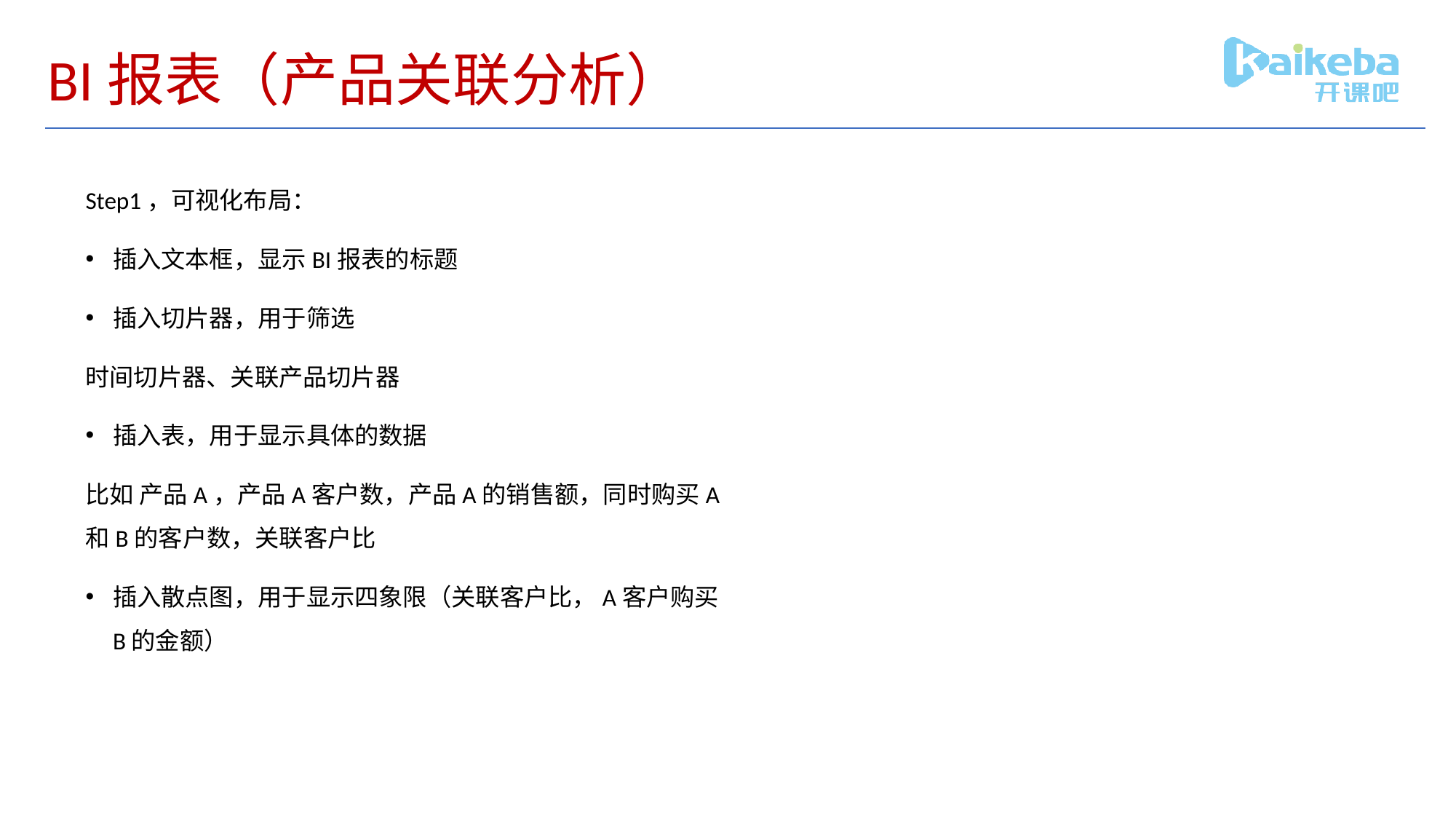

# BI报表（产品关联分析）
Step1，可视化布局：
插入文本框，显示BI报表的标题
插入切片器，用于筛选
时间切片器、关联产品切片器
插入表，用于显示具体的数据
比如 产品A，产品A客户数，产品A的销售额，同时购买A和B的客户数，关联客户比
插入散点图，用于显示四象限（关联客户比，A客户购买B的金额）